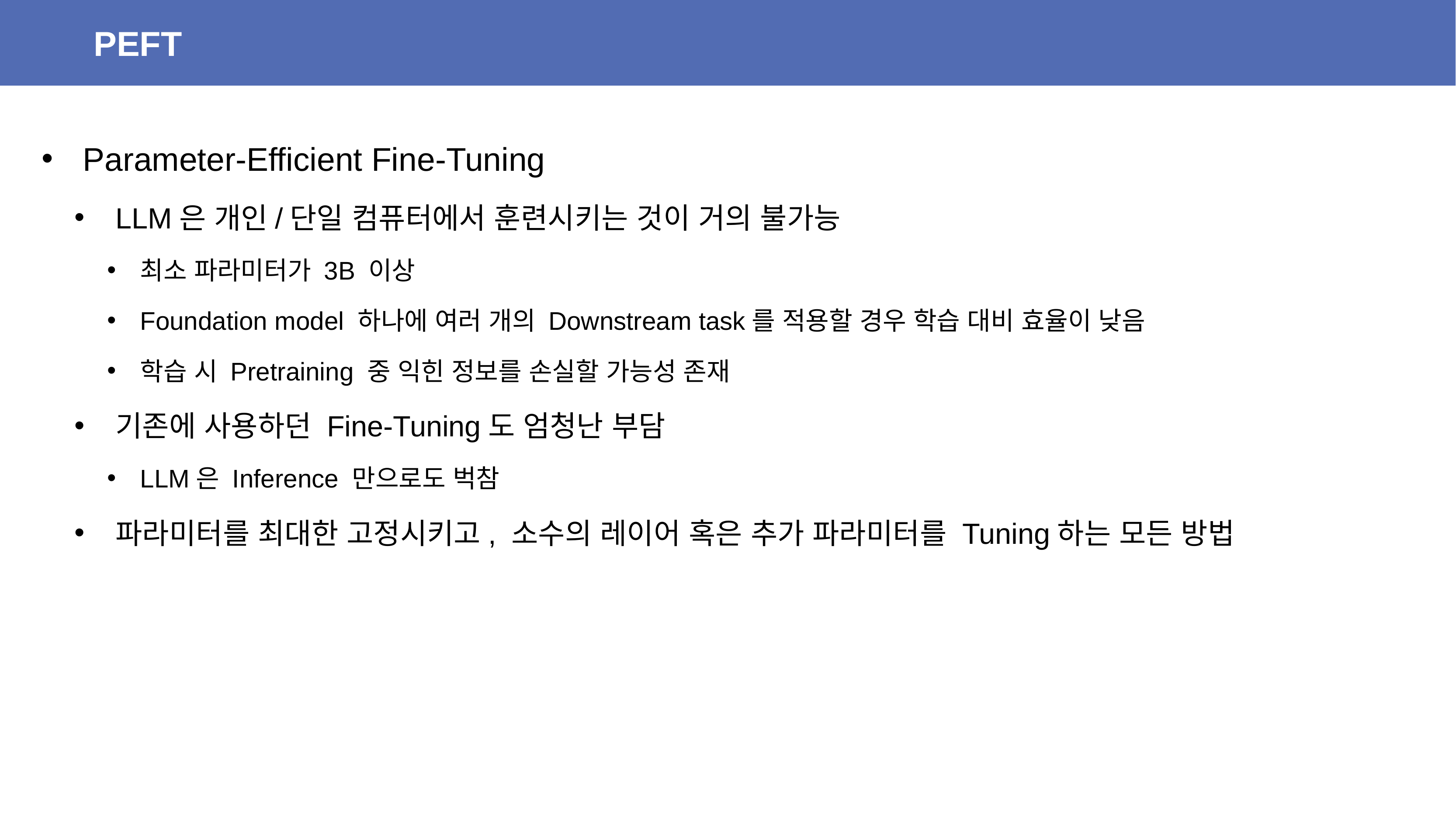

PEFT
Parameter-Efficient Fine-Tuning
LLM은 개인/단일 컴퓨터에서 훈련시키는 것이 거의 불가능
최소 파라미터가 3B 이상
Foundation model 하나에 여러 개의 Downstream task를 적용할 경우 학습 대비 효율이 낮음
학습 시 Pretraining 중 익힌 정보를 손실할 가능성 존재
기존에 사용하던 Fine-Tuning도 엄청난 부담
LLM은 Inference 만으로도 벅참
파라미터를 최대한 고정시키고, 소수의 레이어 혹은 추가 파라미터를 Tuning하는 모든 방법